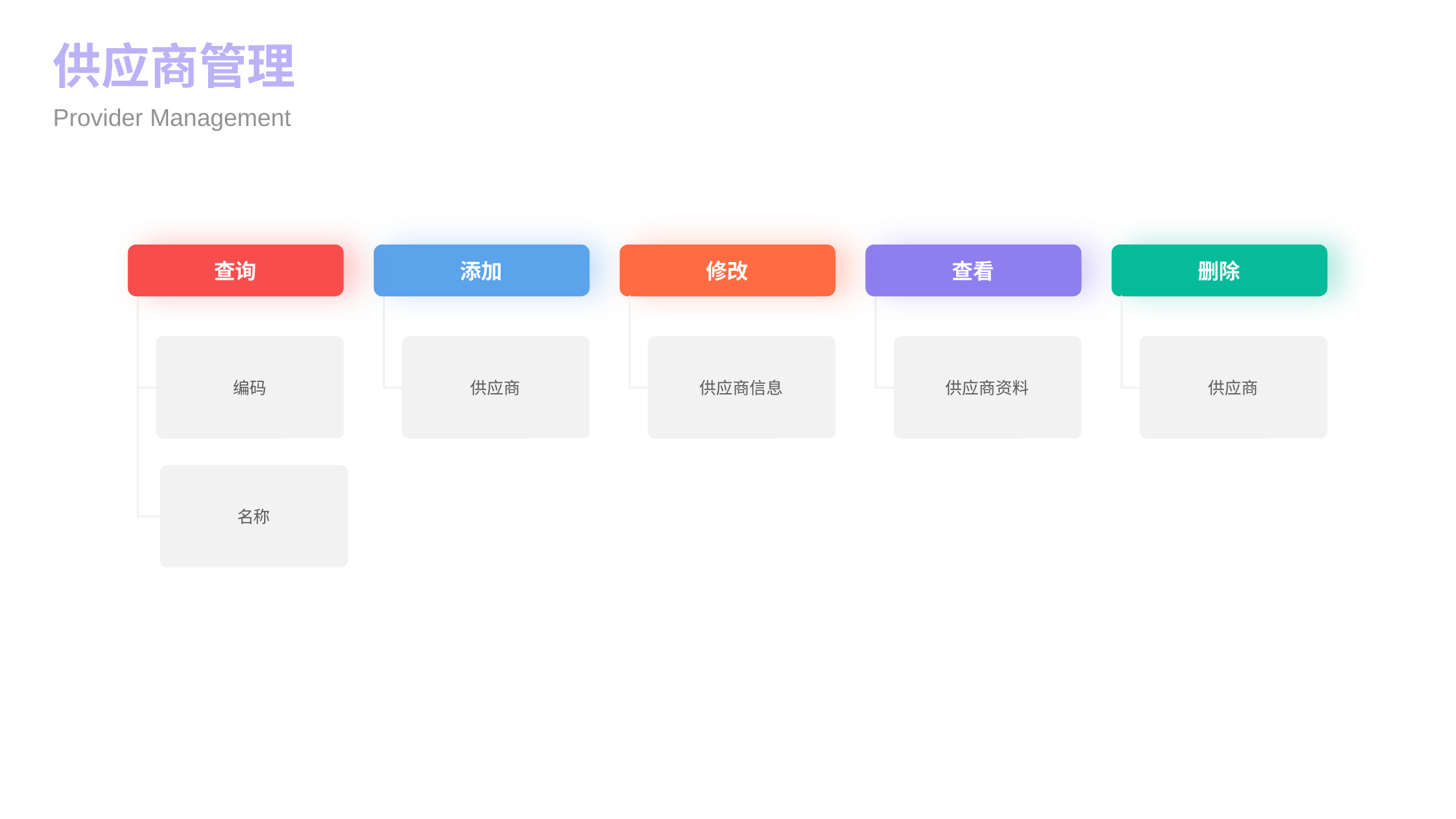

供应商管理
Provider Management
查询
添加
修改
查看
删除
编码
供应商
供应商资料
供应商信息
供应商
名称